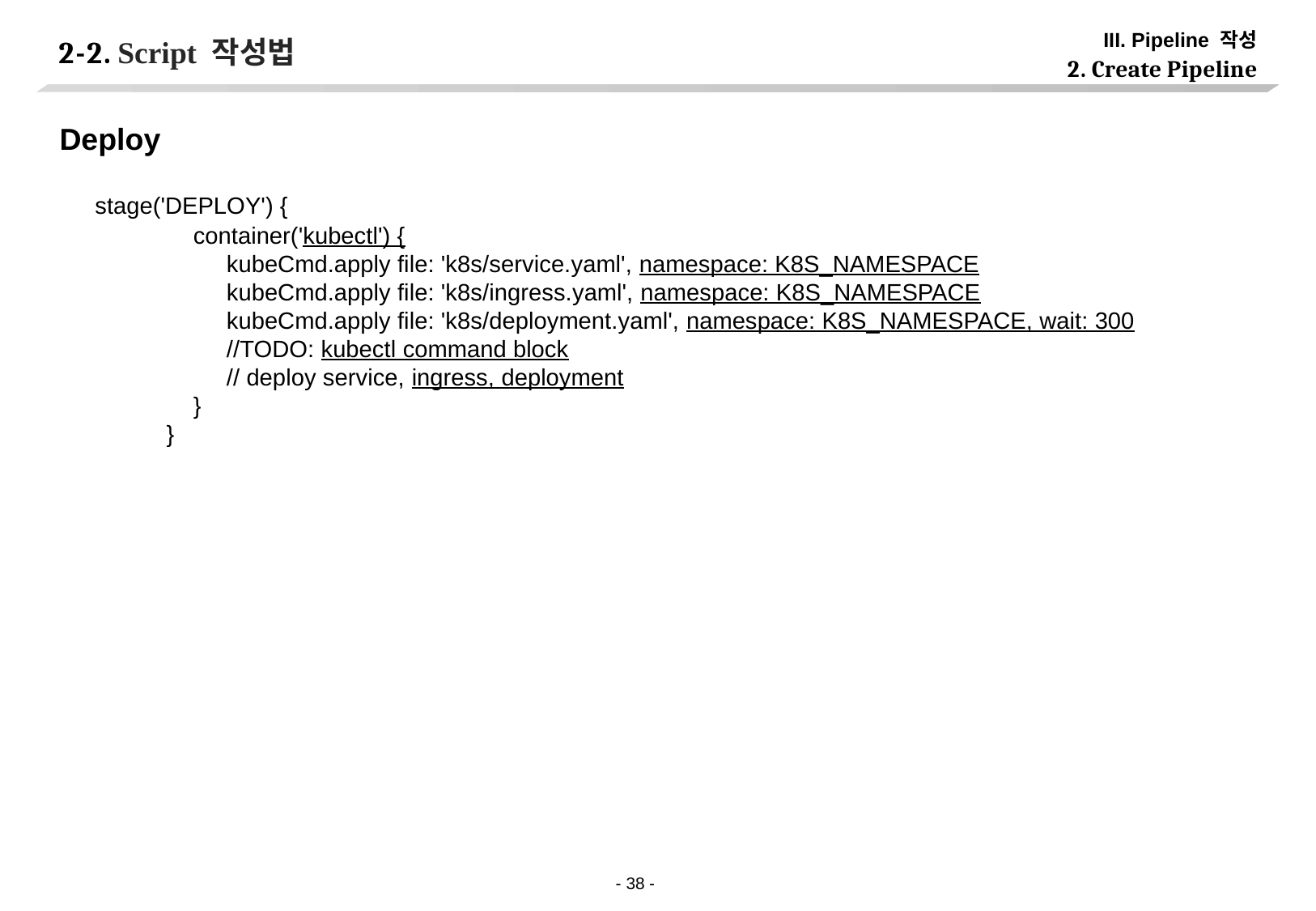

III. Pipeline 작성
# 2-2. Script 작성법
2. Create Pipeline
Deploy
 stage('DEPLOY') {
                container('kubectl') {
                     kubeCmd.apply file: 'k8s/service.yaml', namespace: K8S_NAMESPACE
                     kubeCmd.apply file: 'k8s/ingress.yaml', namespace: K8S_NAMESPACE
                     kubeCmd.apply file: 'k8s/deployment.yaml', namespace: K8S_NAMESPACE, wait: 300
                     //TODO: kubectl command block
                     // deploy service, ingress, deployment
                }
            }